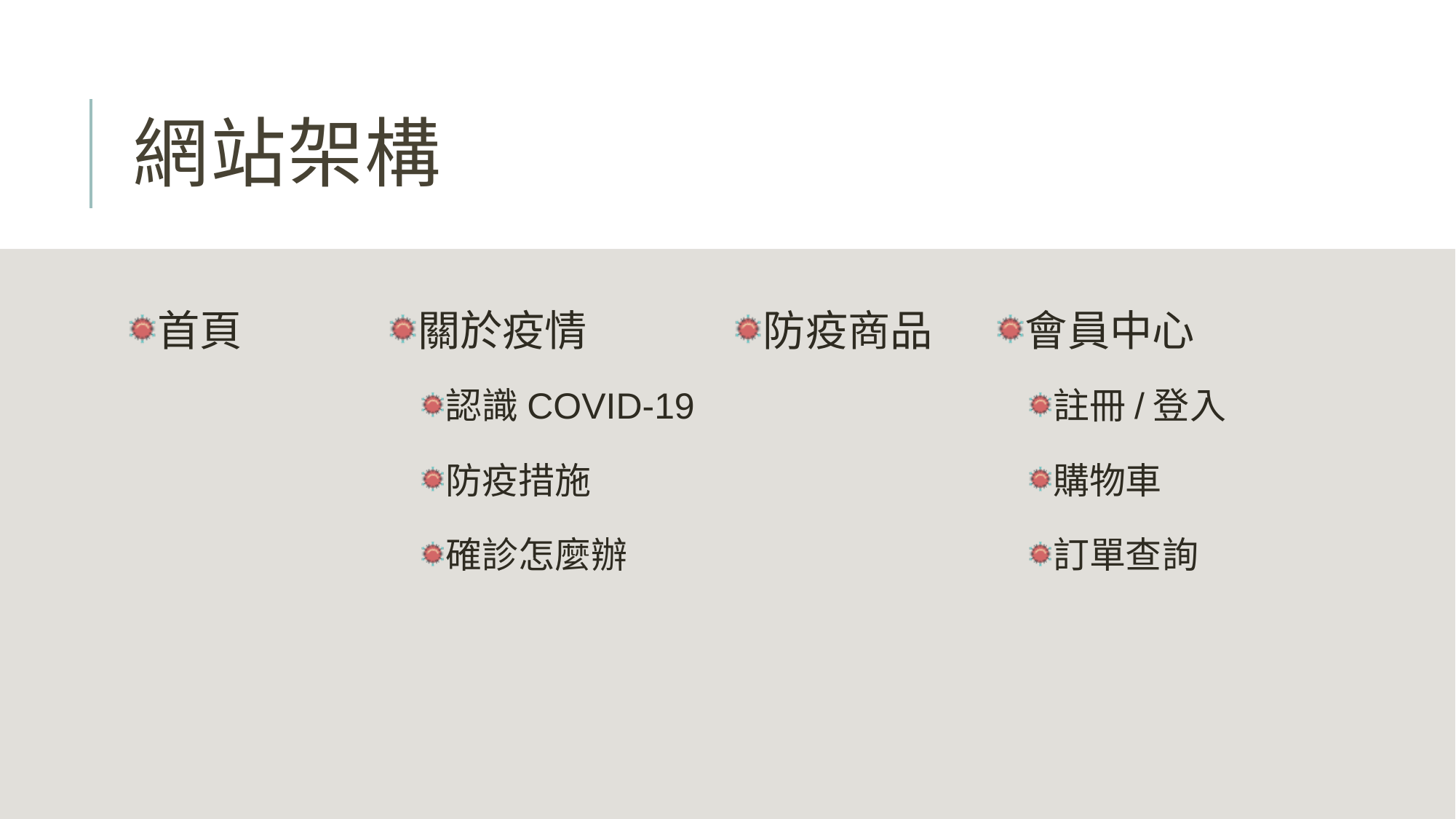

# 網站架構

首頁

關於疫情
認識COVID-19
防疫措施
確診怎麼辦

防疫商品

會員中心
註冊/登入
購物車
訂單查詢